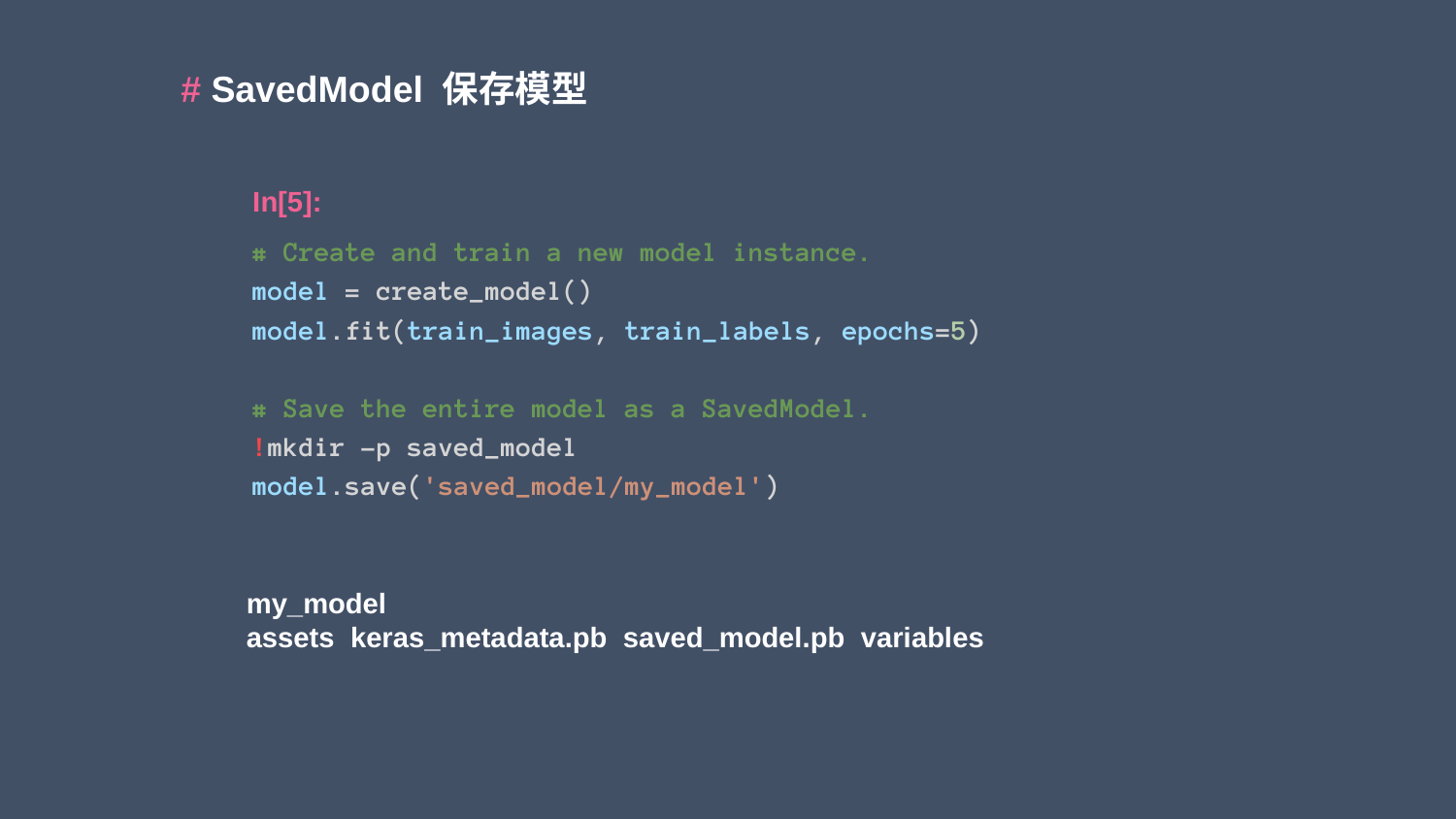

# SavedModel 保存模型
In[5]:
# Create and train a new model instance.
model = create_model()
model.fit(train_images, train_labels, epochs=5)
# Save the entire model as a SavedModel.
!mkdir -p saved_model
model.save('saved_model/my_model')
my_model
assets  keras_metadata.pb  saved_model.pb  variables